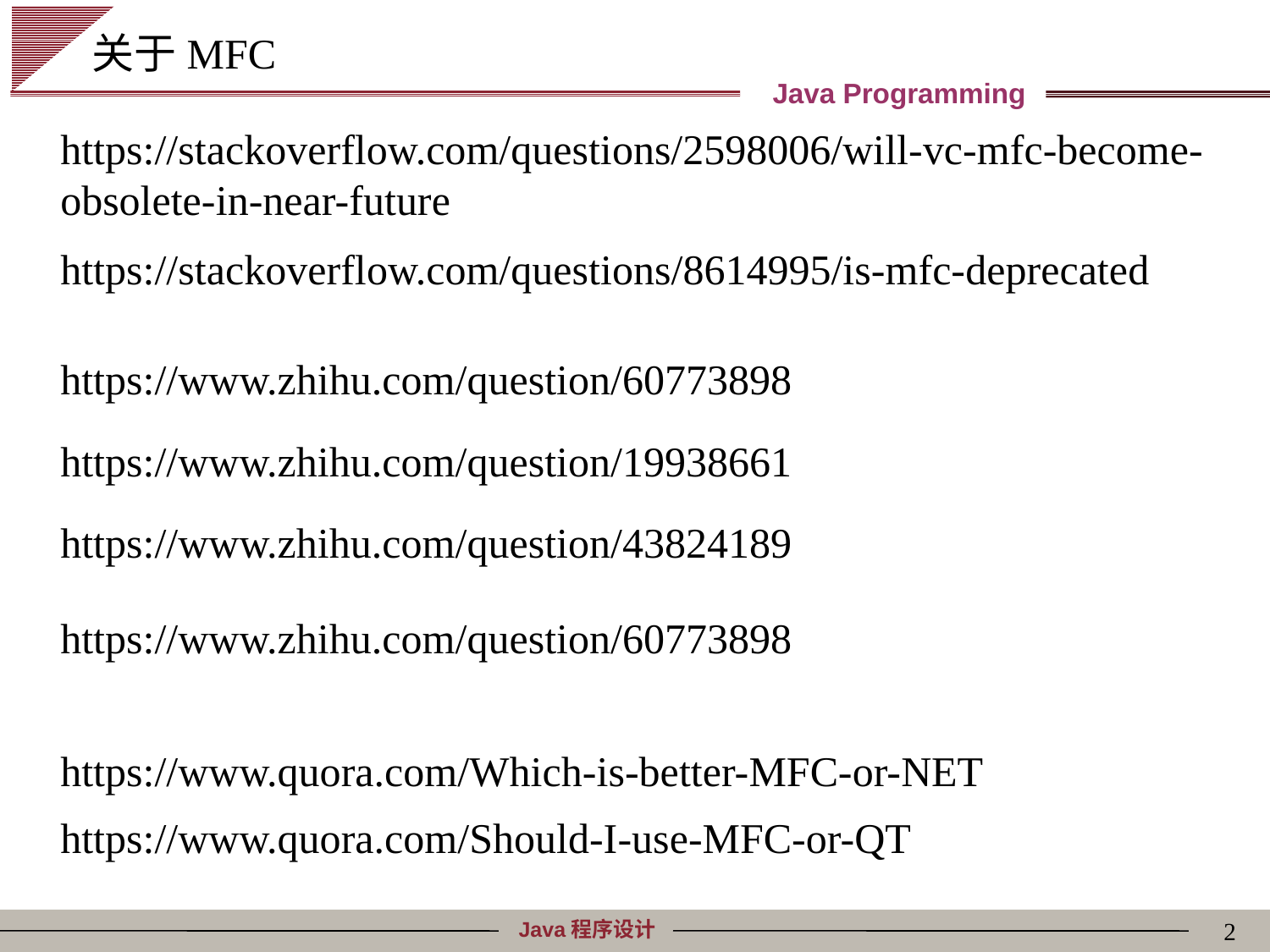

关于MFC
https://stackoverflow.com/questions/2598006/will-vc-mfc-become-obsolete-in-near-future
https://stackoverflow.com/questions/8614995/is-mfc-deprecated
https://www.zhihu.com/question/60773898
https://www.zhihu.com/question/19938661
https://www.zhihu.com/question/43824189
https://www.zhihu.com/question/60773898
https://www.quora.com/Which-is-better-MFC-or-NET
https://www.quora.com/Should-I-use-MFC-or-QT